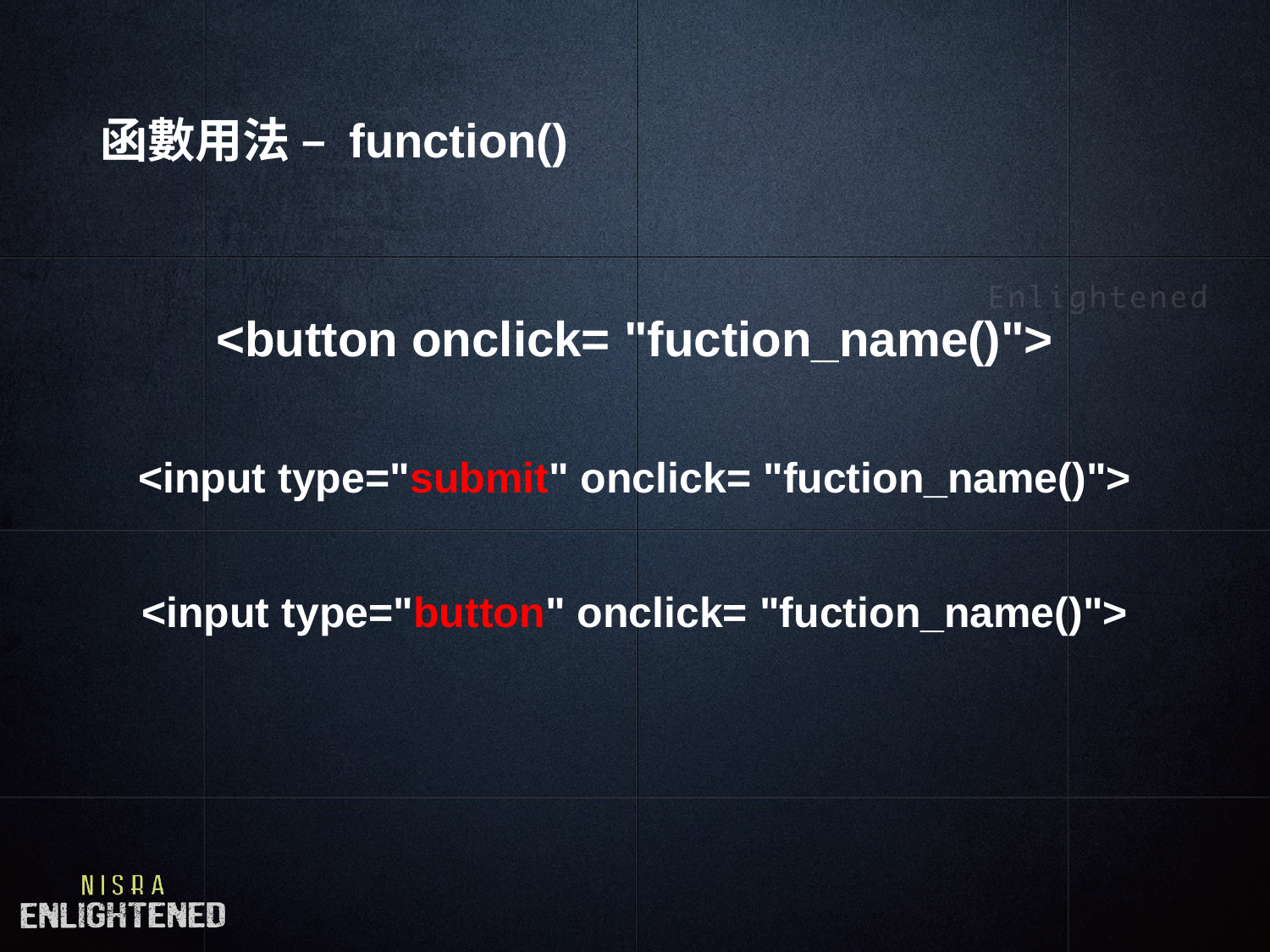

# 函數用法 – function()
<button onclick= "fuction_name()">
<input type="submit" onclick= "fuction_name()">
<input type="button" onclick= "fuction_name()">